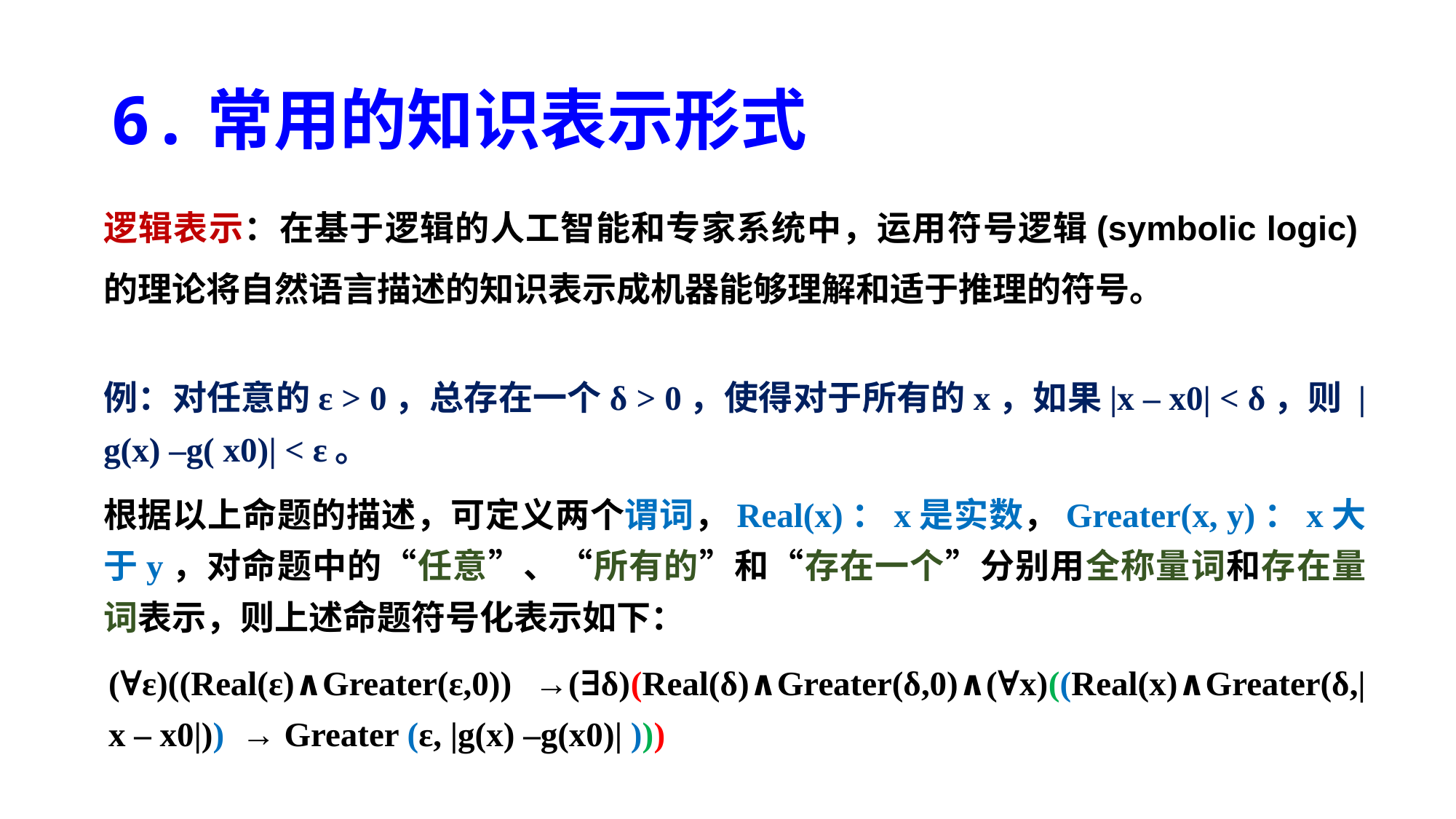

# 6.常用的知识表示形式

逻辑表示：在基于逻辑的人工智能和专家系统中，运用符号逻辑(symbolic logic)的理论将自然语言描述的知识表示成机器能够理解和适于推理的符号。

例：对任意的ε > 0，总存在一个δ > 0，使得对于所有的x，如果|x – x0| < δ，则 |g(x) –g( x0)| < ε。
根据以上命题的描述，可定义两个谓词，Real(x)：x是实数，Greater(x, y)：x大于y，对命题中的“任意”、“所有的”和“存在一个”分别用全称量词和存在量词表示，则上述命题符号化表示如下：
(∀ε)((Real(ε)∧Greater(ε,0)) →(∃δ)(Real(δ)∧Greater(δ,0)∧(∀x)((Real(x)∧Greater(δ,|x – x0|))  → Greater (ε, |g(x) –g(x0)| )))